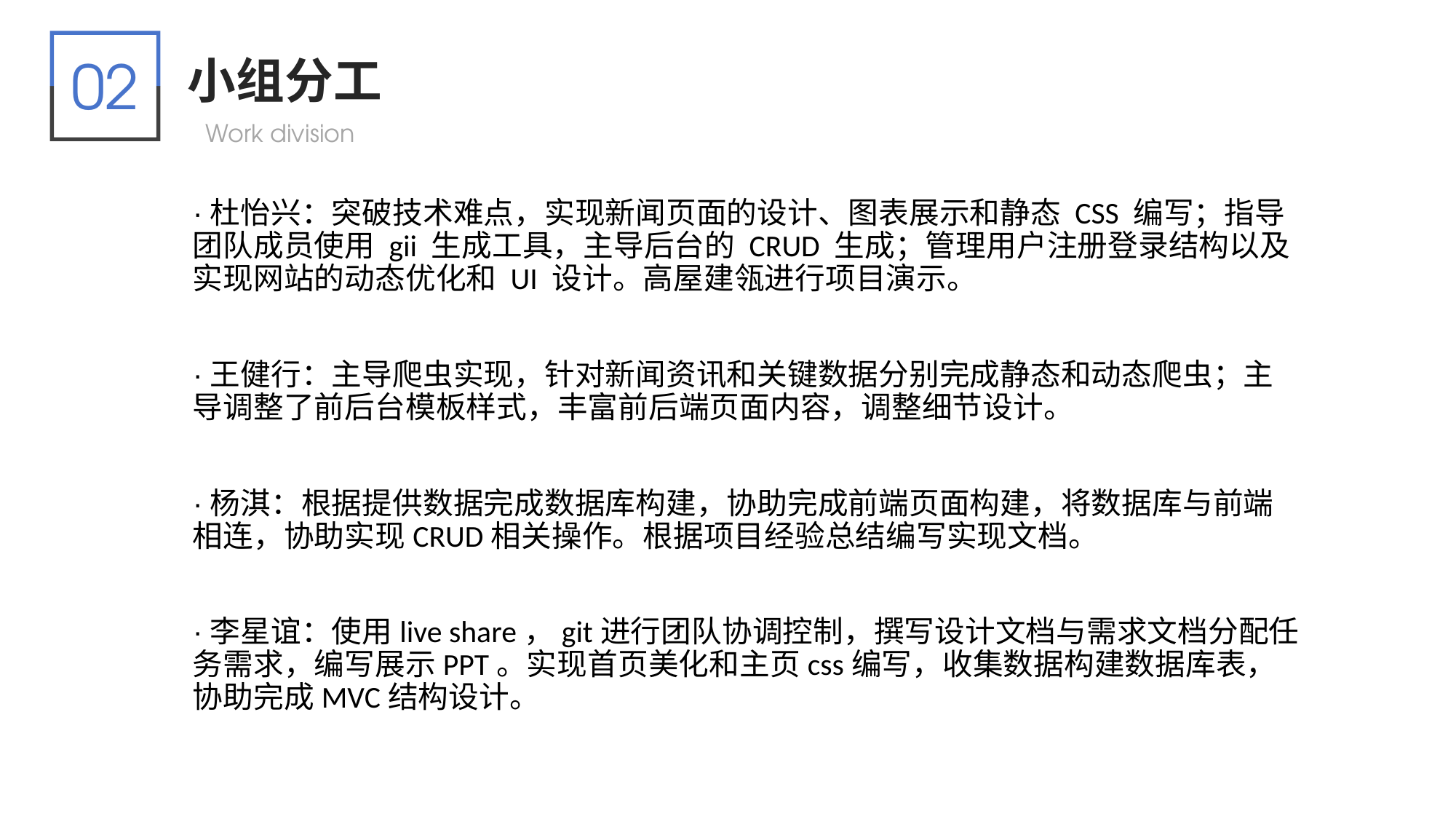

02
小组分工

Work division
·杜怡兴：突破技术难点，实现新闻页面的设计、图表展示和静态 CSS 编写；指导团队成员使用 gii 生成工具，主导后台的 CRUD 生成；管理用户注册登录结构以及实现网站的动态优化和 UI 设计。高屋建瓴进行项目演示。

·王健行：主导爬虫实现，针对新闻资讯和关键数据分别完成静态和动态爬虫；主导调整了前后台模板样式，丰富前后端页面内容，调整细节设计。

·杨淇：根据提供数据完成数据库构建，协助完成前端页面构建，将数据库与前端相连，协助实现CRUD相关操作。根据项目经验总结编写实现文档。

·李星谊：使用live share，git进行团队协调控制，撰写设计文档与需求文档分配任务需求，编写展示PPT。实现首页美化和主页css编写，收集数据构建数据库表，协助完成MVC结构设计。